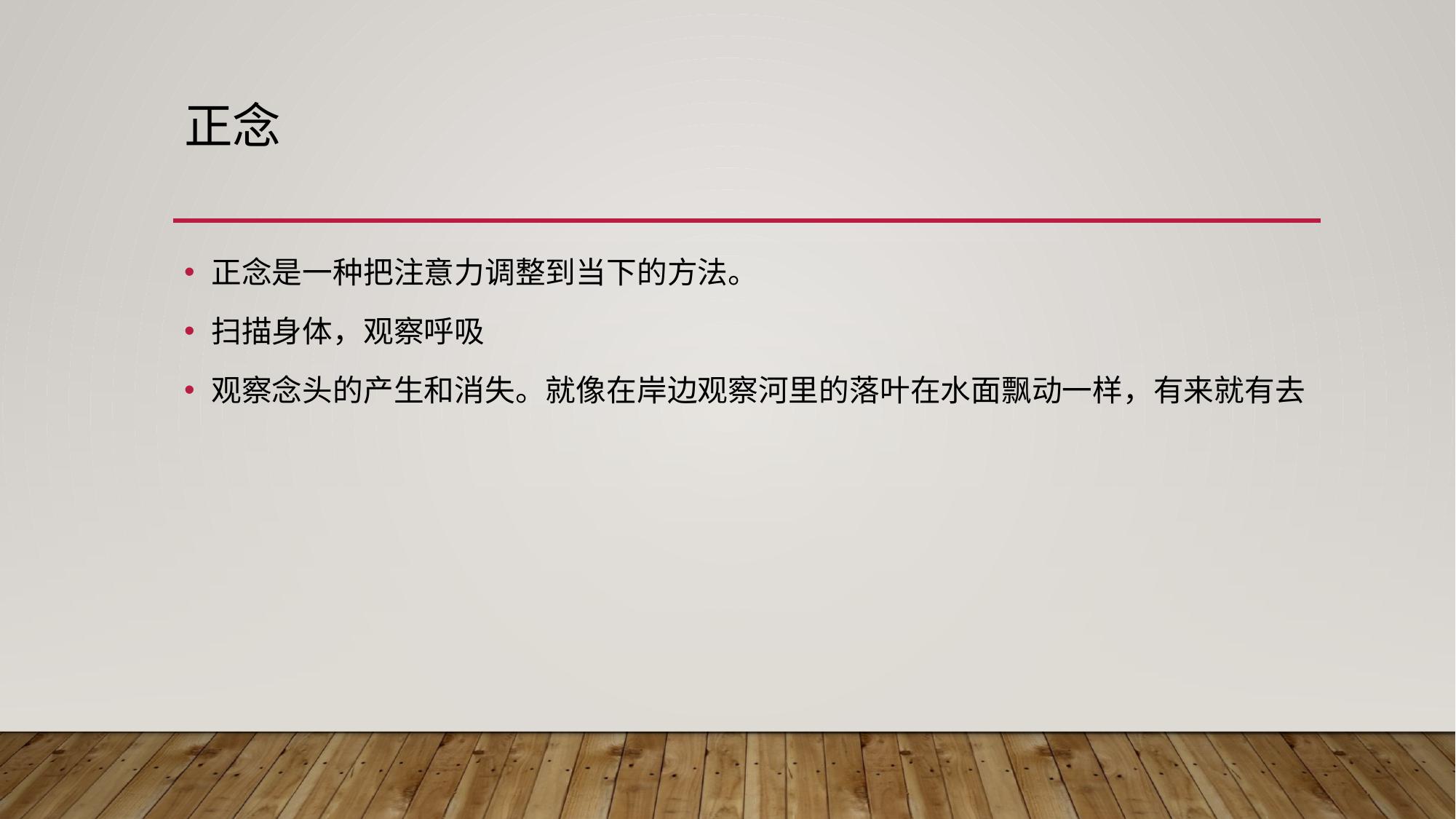

# 正念
正念是一种把注意力调整到当下的方法。
扫描身体，观察呼吸
观察念头的产生和消失。就像在岸边观察河里的落叶在水面飘动一样，有来就有去